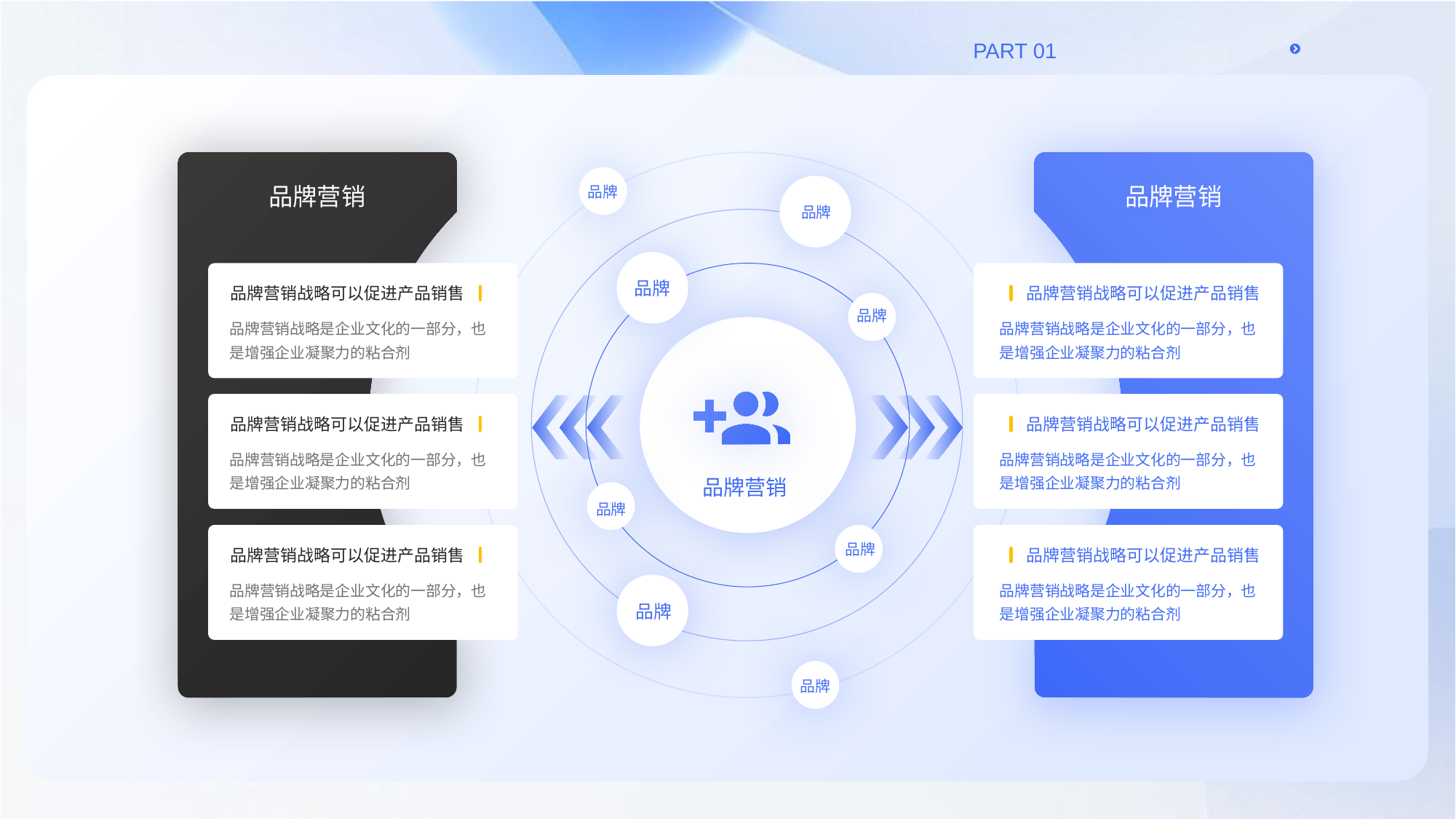

品牌营销

品牌营销
品牌
品牌

品牌营销战略可以促进产品销售
品牌营销战略是企业文化的一部分，也是增强企业凝聚力的粘合剂
品牌
品牌营销战略可以促进产品销售

品牌
品牌营销战略是企业文化的一部分，也是增强企业凝聚力的粘合剂

品牌营销战略可以促进产品销售
品牌营销战略是企业文化的一部分，也是增强企业凝聚力的粘合剂

品牌营销战略可以促进产品销售
品牌营销战略是企业文化的一部分，也是增强企业凝聚力的粘合剂
品牌营销

品牌

品牌营销战略可以促进产品销售
品牌营销战略是企业文化的一部分，也是增强企业凝聚力的粘合剂
品牌
品牌营销战略可以促进产品销售
品牌营销战略是企业文化的一部分，也是增强企业凝聚力的粘合剂

品牌

品牌